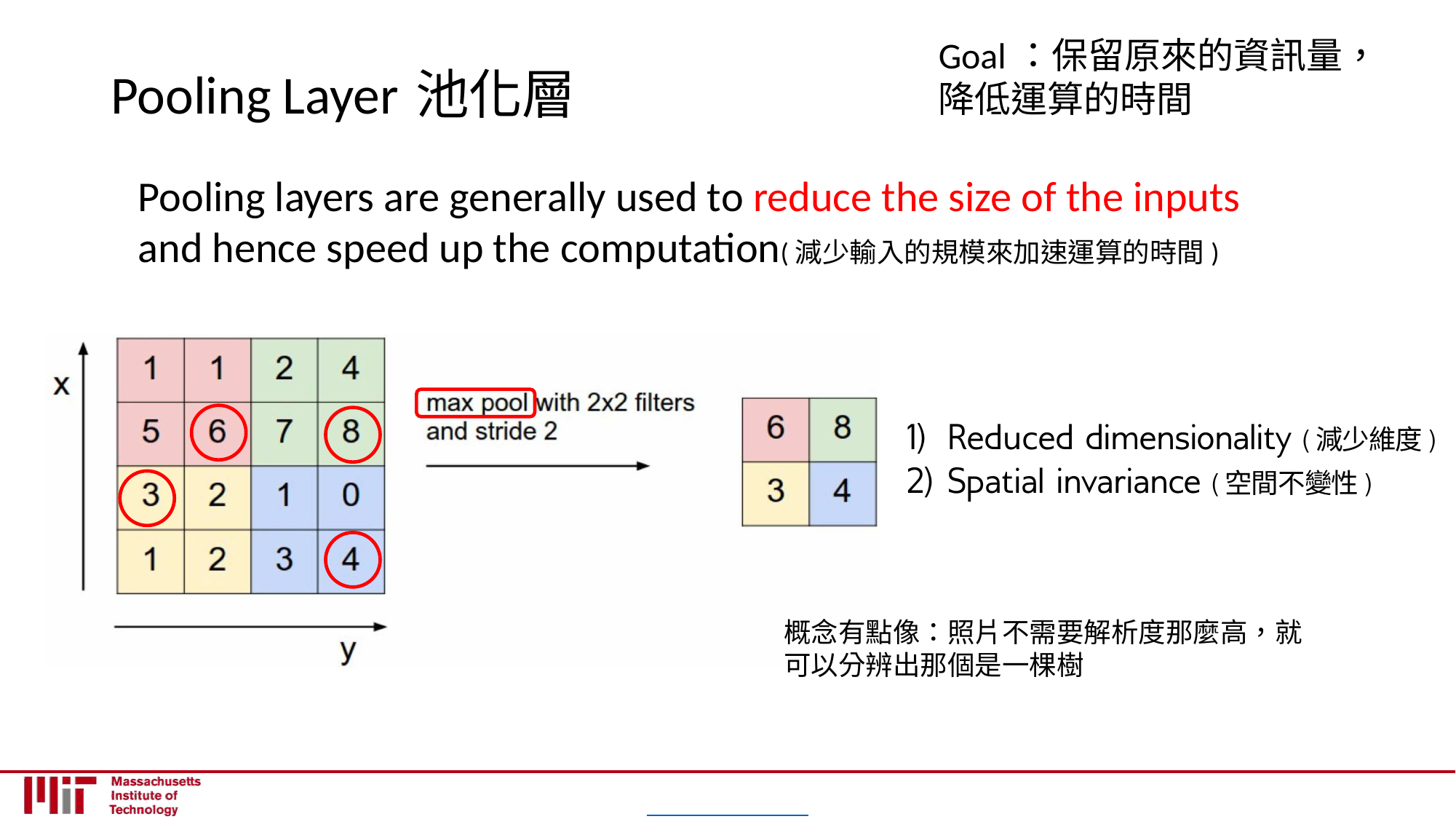

Goal：保留原來的資訊量，
降低運算的時間
Pooling Layer 池化層
Pooling layers are generally used to reduce the size of the inputs and hence speed up the computation(減少輸入的規模來加速運算的時間)

Reduced dimensionality (減少維度)
Spatial invariance (空間不變性)
概念有點像：照片不需要解析度那麼高，就可以分辨出那個是一棵樹